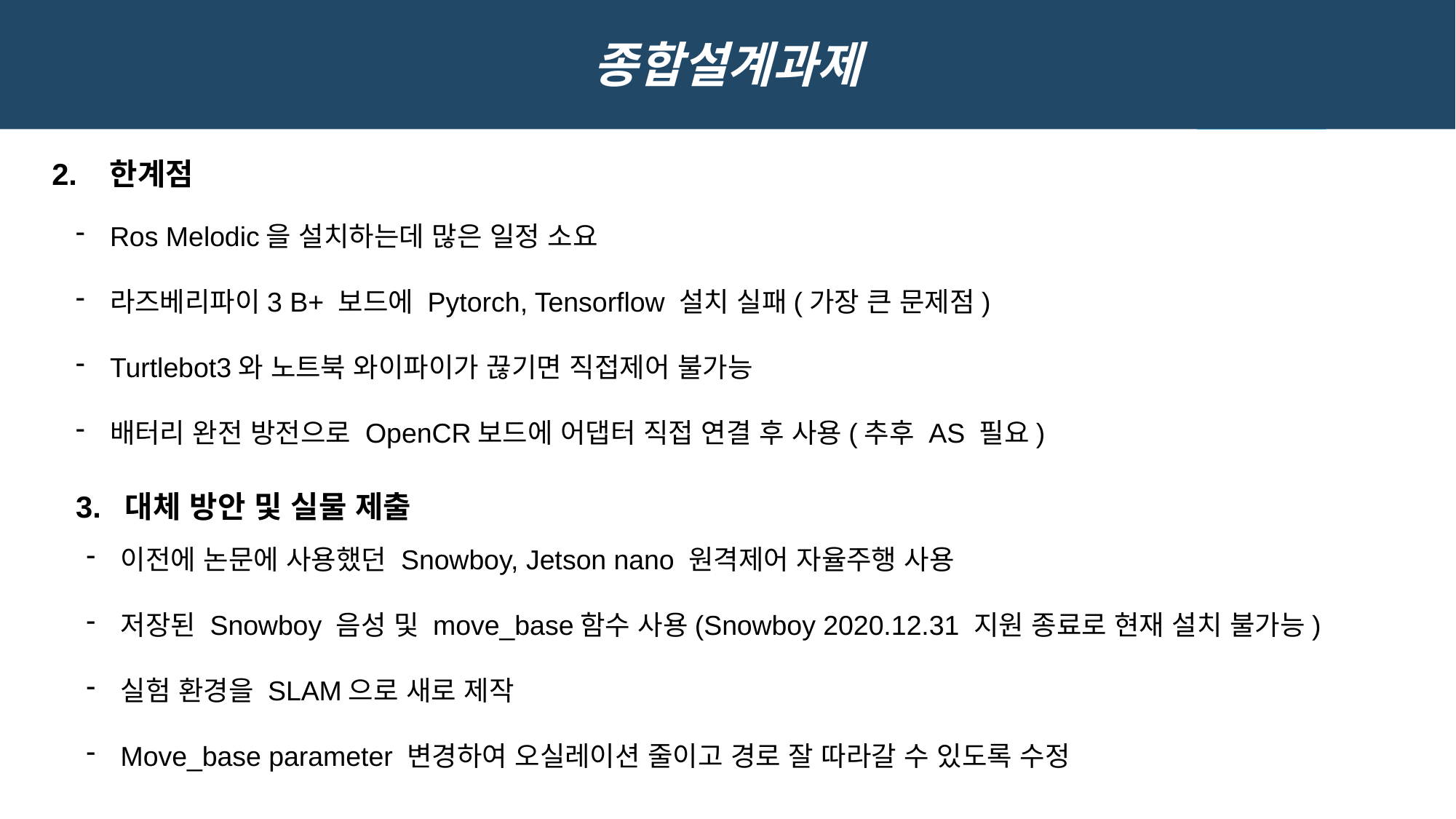

종합설계과제

2.   한계점

Ros Melodic을 설치하는데 많은 일정 소요

라즈베리파이3 B+ 보드에 Pytorch, Tensorflow 설치 실패(가장 큰 문제점)

Turtlebot3와 노트북 와이파이가 끊기면 직접제어 불가능

배터리 완전 방전으로 OpenCR보드에 어댑터 직접 연결 후 사용(추후 AS 필요)
3.  대체 방안 및 실물 제출
이전에 논문에 사용했던 Snowboy, Jetson nano 원격제어 자율주행 사용

저장된 Snowboy 음성 및 move_base함수 사용(Snowboy 2020.12.31 지원 종료로 현재 설치 불가능)

실험 환경을 SLAM으로 새로 제작

Move_base parameter 변경하여 오실레이션 줄이고 경로 잘 따라갈 수 있도록 수정